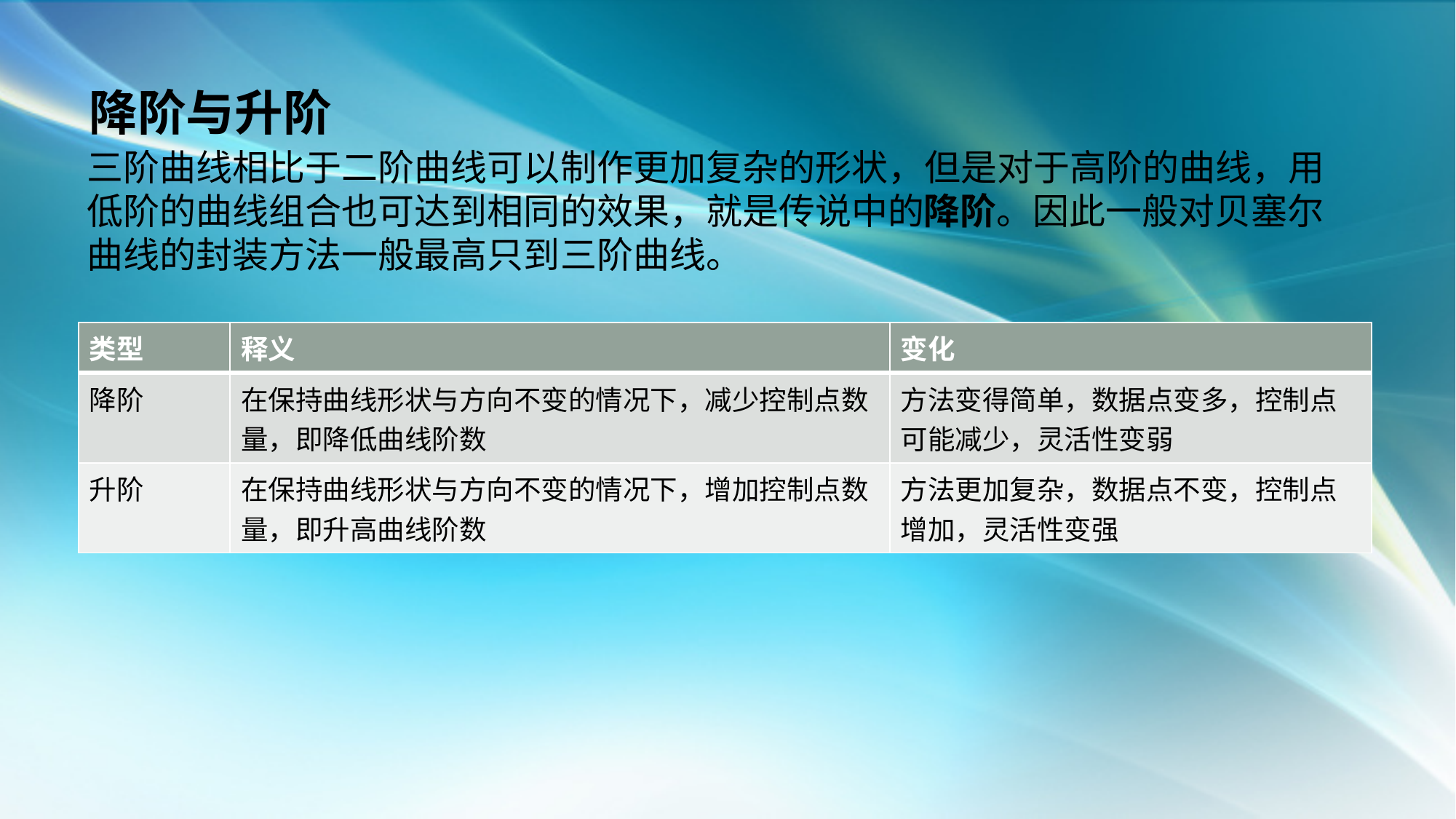

降阶与升阶
三阶曲线相比于二阶曲线可以制作更加复杂的形状，但是对于高阶的曲线，用低阶的曲线组合也可达到相同的效果，就是传说中的降阶。因此一般对贝塞尔曲线的封装方法一般最高只到三阶曲线。
| 类型 | 释义 | 变化 |
| --- | --- | --- |
| 降阶 | 在保持曲线形状与方向不变的情况下，减少控制点数量，即降低曲线阶数 | 方法变得简单，数据点变多，控制点可能减少，灵活性变弱 |
| 升阶 | 在保持曲线形状与方向不变的情况下，增加控制点数量，即升高曲线阶数 | 方法更加复杂，数据点不变，控制点增加，灵活性变强 |